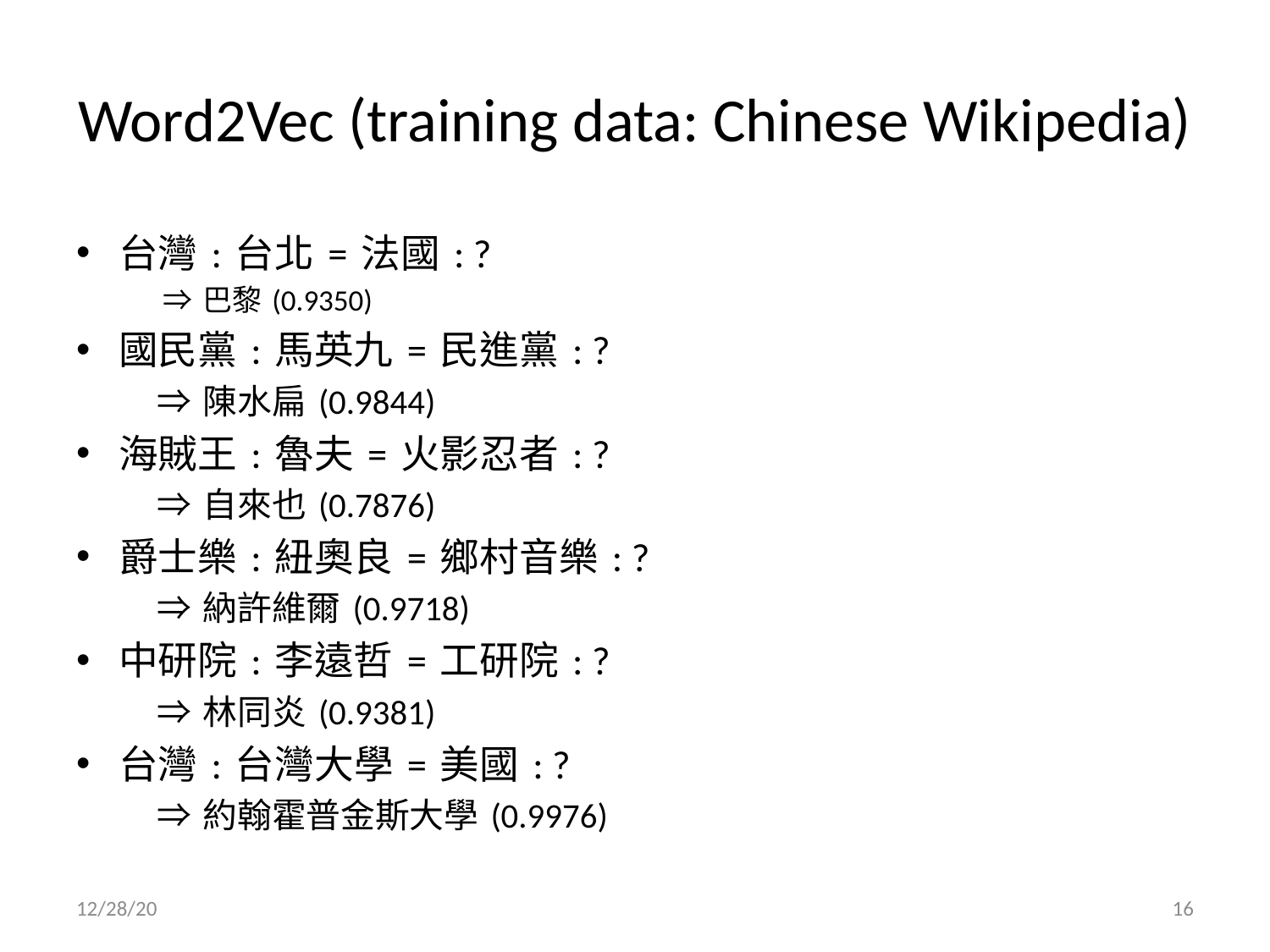

# Word2Vec (training data: Chinese Wikipedia)
台灣 : 台北 = 法國 : ?
 ⇒ 巴黎 (0.9350)
國民黨 : 馬英九 = 民進黨 : ?
⇒ 陳水扁 (0.9844)
海賊王 : 魯夫 = 火影忍者 : ?
⇒ 自來也 (0.7876)
爵士樂 : 紐奧良 = 鄉村音樂 : ?
⇒ 納許維爾 (0.9718)
中研院 : 李遠哲 = 工研院 : ?
⇒ 林同炎 (0.9381)
台灣 : 台灣大學 = 美國 : ?
⇒ 約翰霍普金斯大學 (0.9976)
12/28/20
16